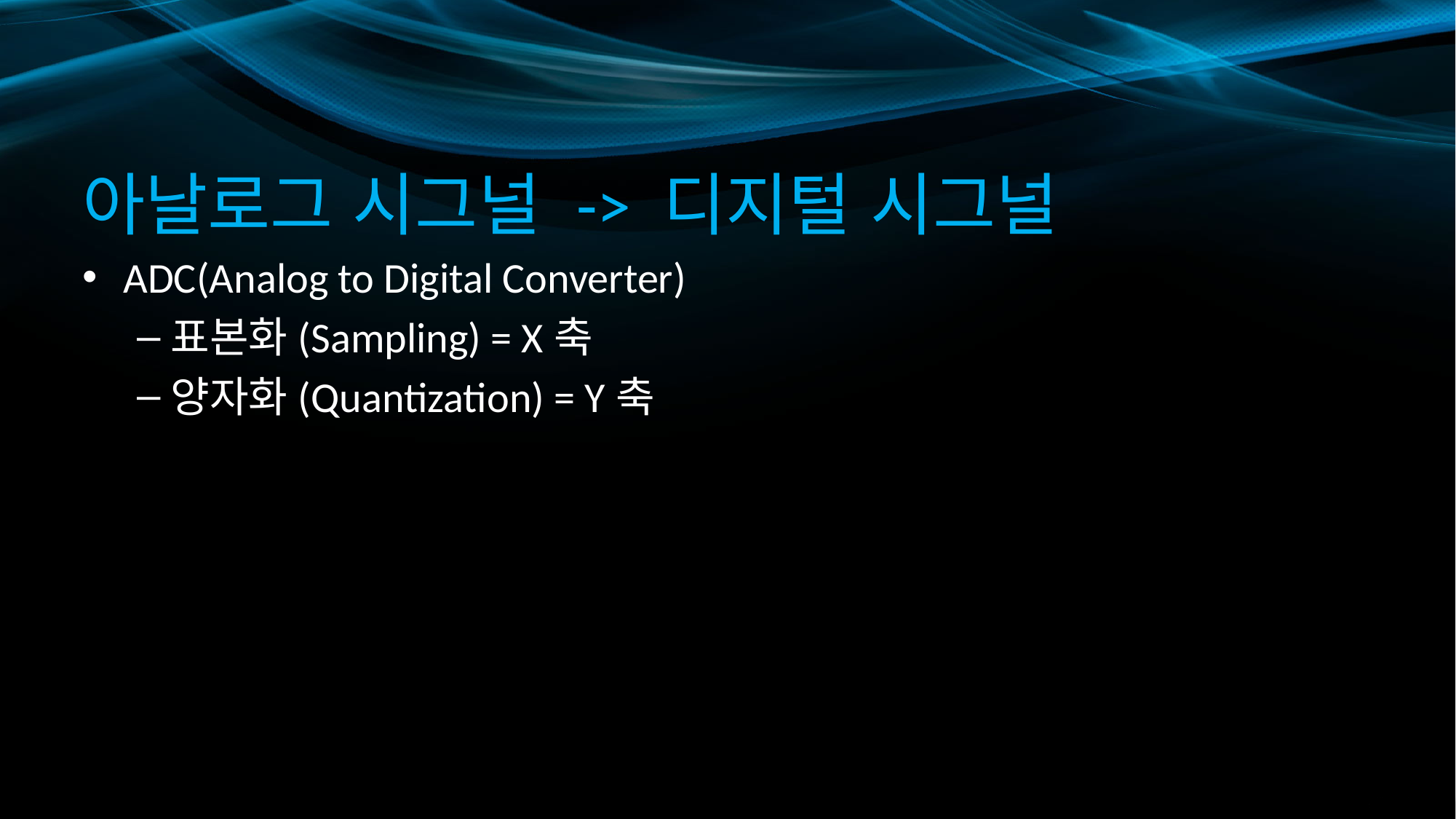

# 아날로그 시그널 -> 디지털 시그널
ADC(Analog to Digital Converter)
표본화(Sampling) = X축
양자화(Quantization) = Y축